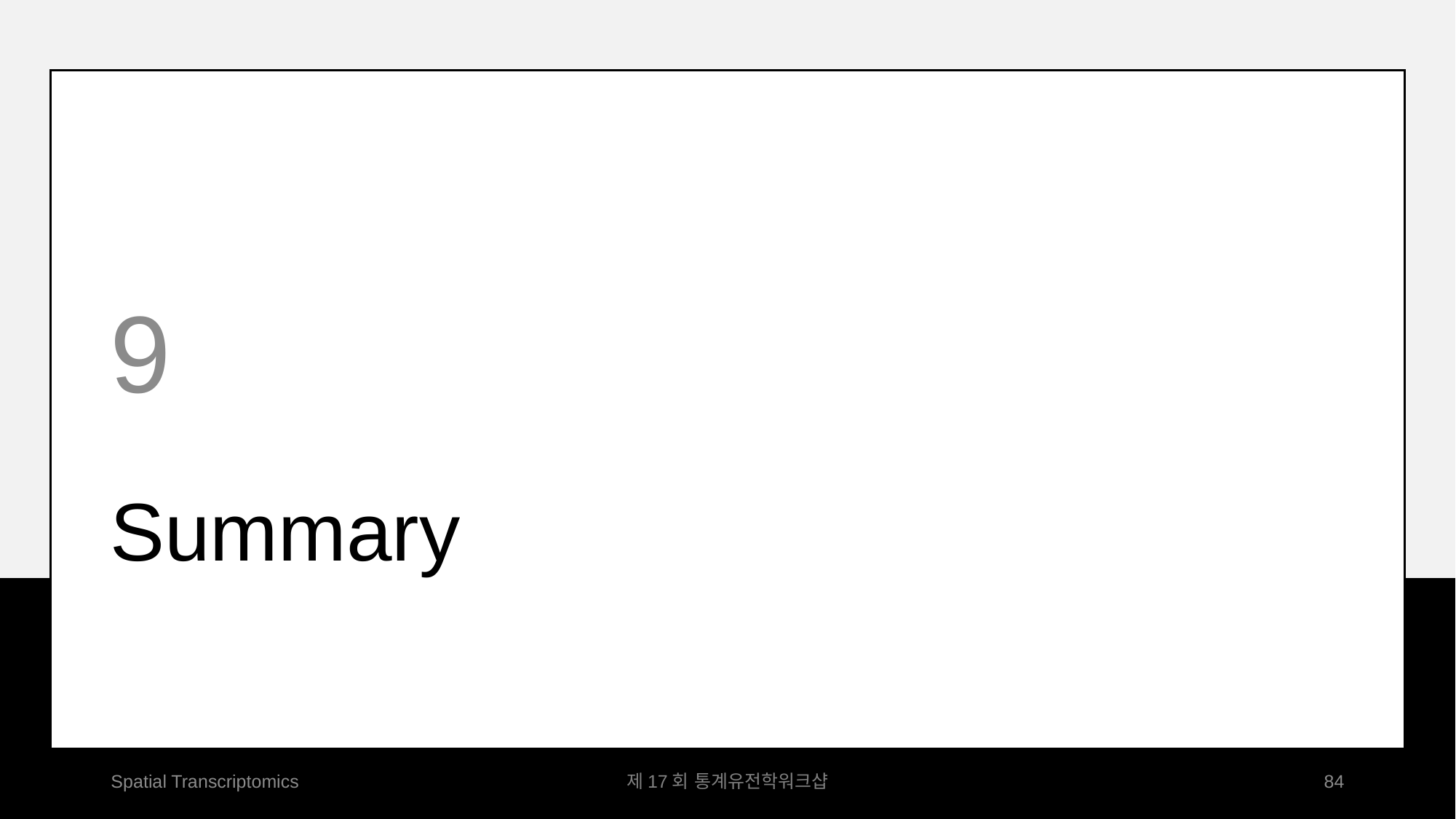

9
Summary
Spatial Transcriptomics
제17회 통계유전학워크샵
84